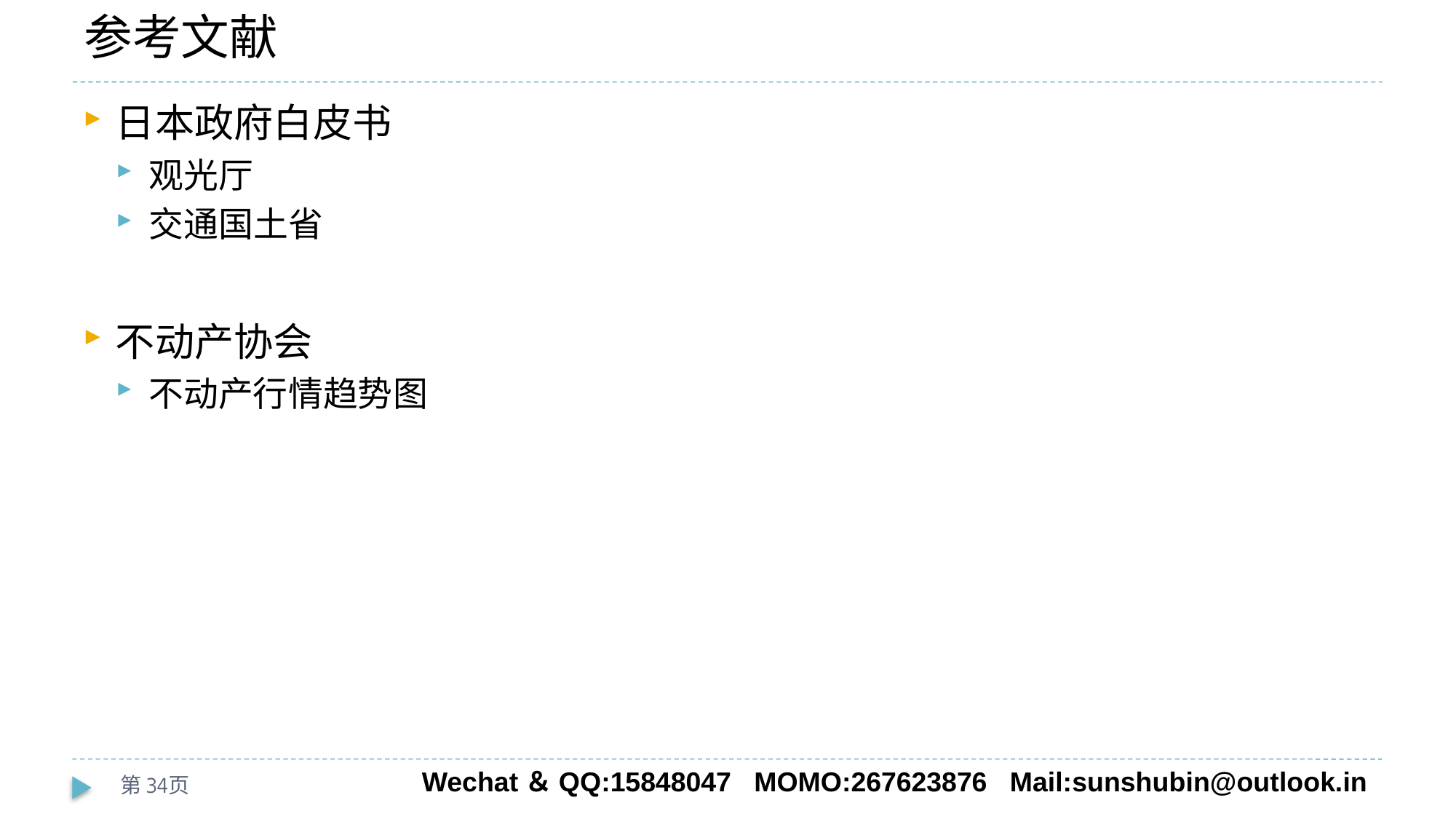

# 参考文献
日本政府白皮书
观光厅
交通国土省

不动产协会
不动产行情趋势图
第34页